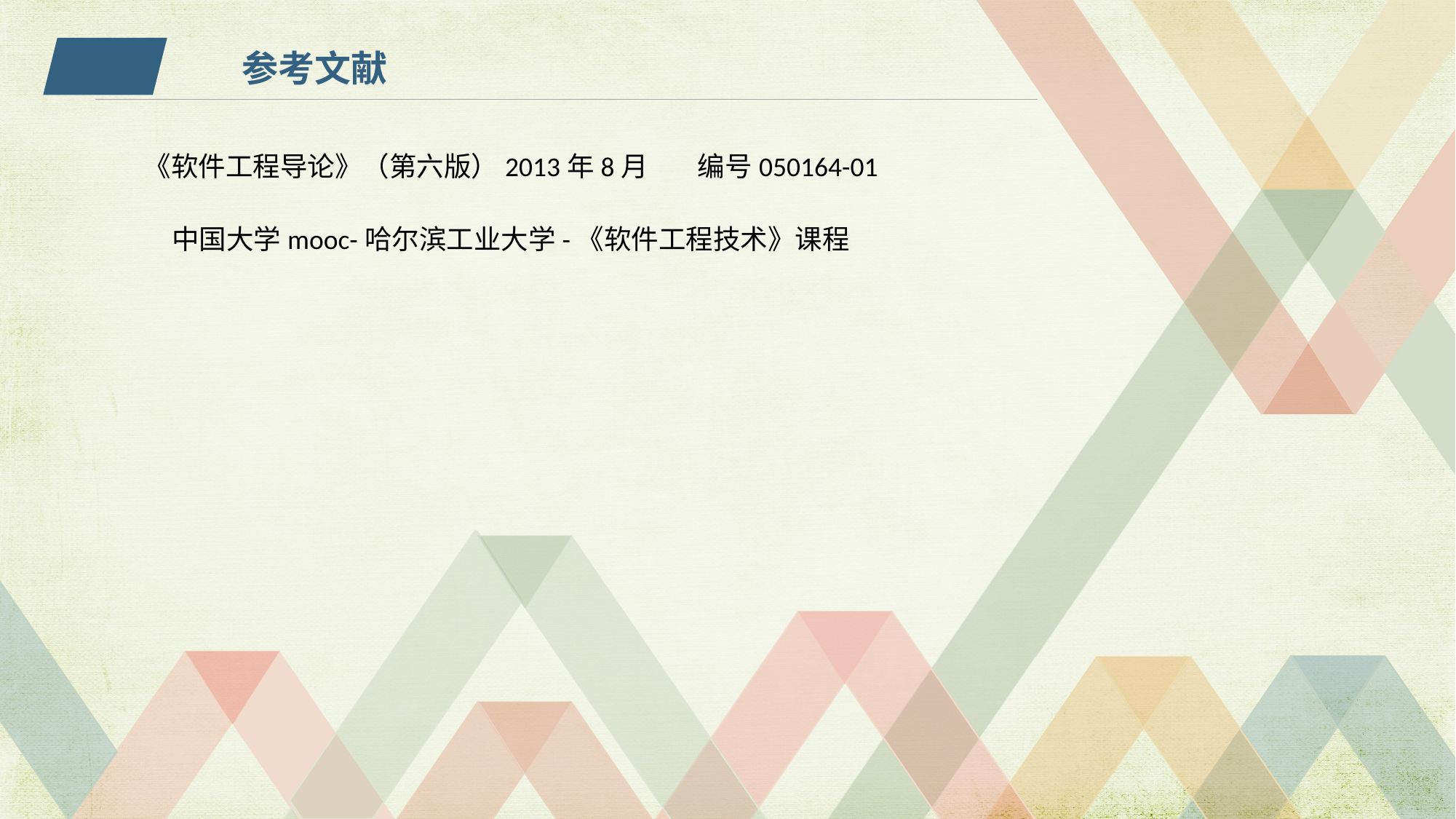

参考文献

《软件工程导论》（第六版）2013年8月        编号050164-01

中国大学mooc-哈尔滨工业大学-《软件工程技术》课程